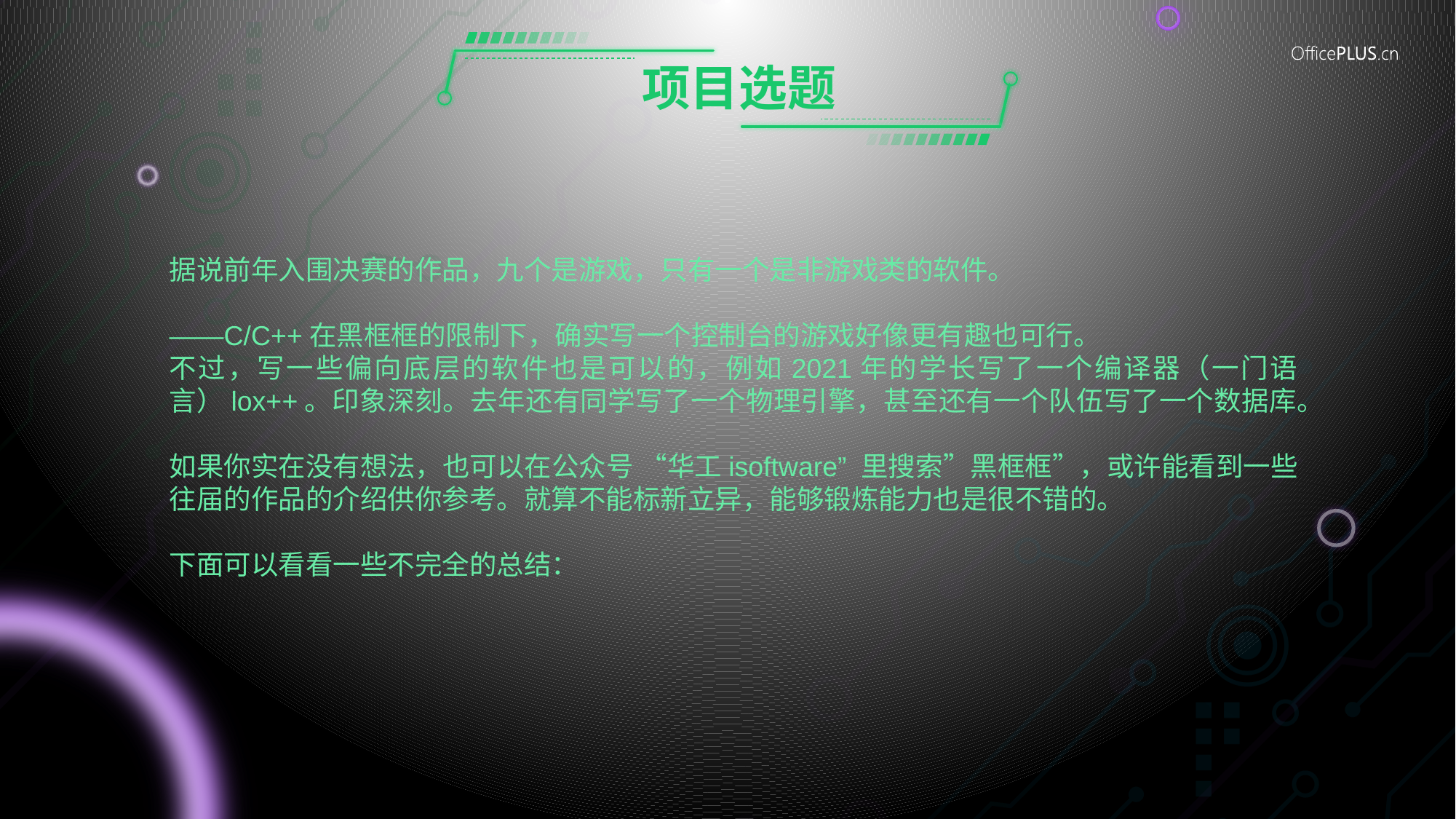

# 项目选题
据说前年入围决赛的作品，九个是游戏，只有一个是非游戏类的软件。

——C/C++在黑框框的限制下，确实写一个控制台的游戏好像更有趣也可行。
不过，写一些偏向底层的软件也是可以的，例如2021年的学长写了一个编译器（一门语言）lox++。印象深刻。去年还有同学写了一个物理引擎，甚至还有一个队伍写了一个数据库。

如果你实在没有想法，也可以在公众号 “华工isoftware” 里搜索”黑框框”，或许能看到一些往届的作品的介绍供你参考。就算不能标新立异，能够锻炼能力也是很不错的。

下面可以看看一些不完全的总结：